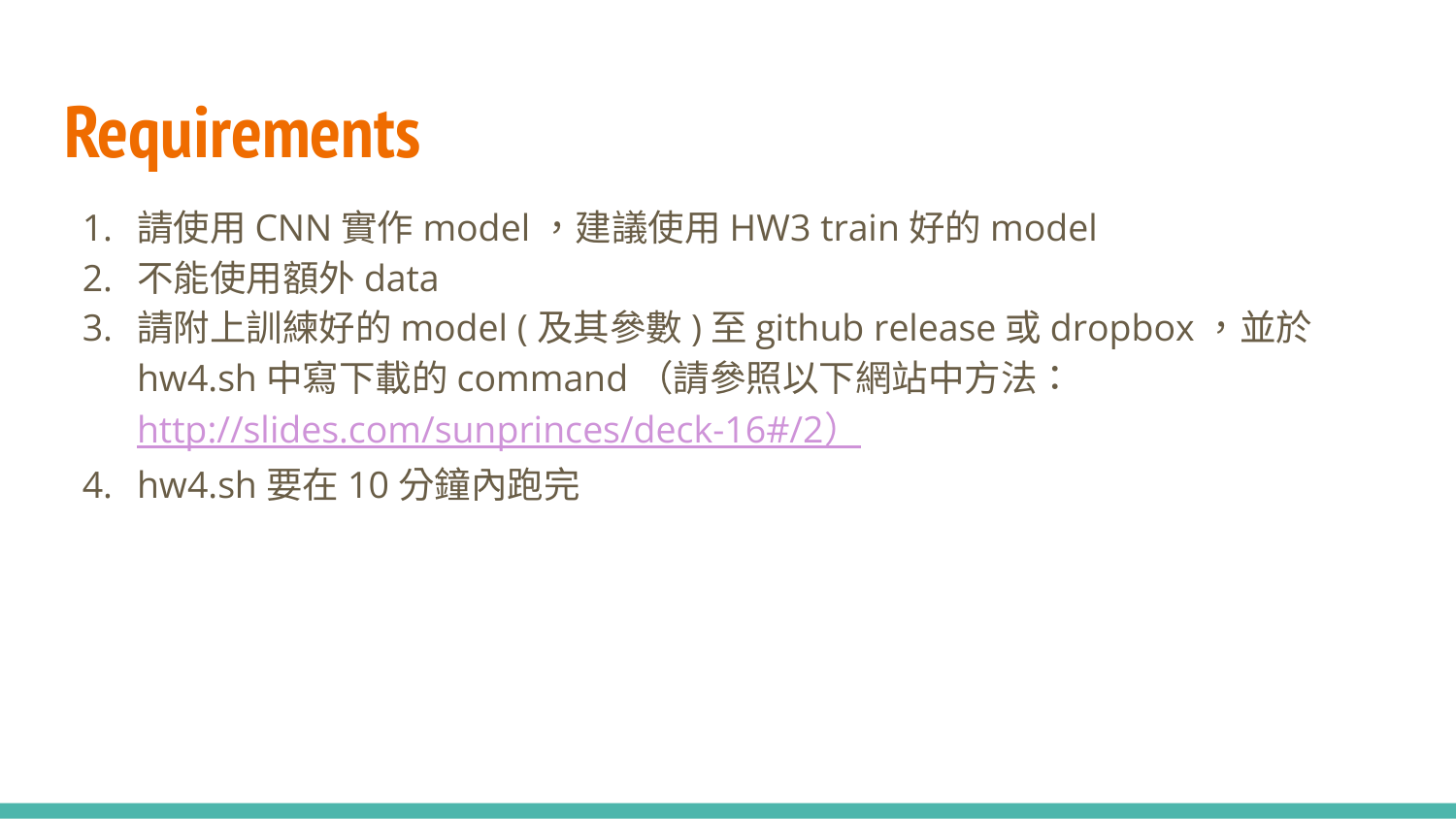

# Requirements
請使用CNN實作model，建議使用HW3 train好的model
不能使用額外data
請附上訓練好的model (及其參數)至github release或dropbox，並於hw4.sh中寫下載的command（請參照以下網站中方法：http://slides.com/sunprinces/deck-16#/2）
hw4.sh要在10分鐘內跑完